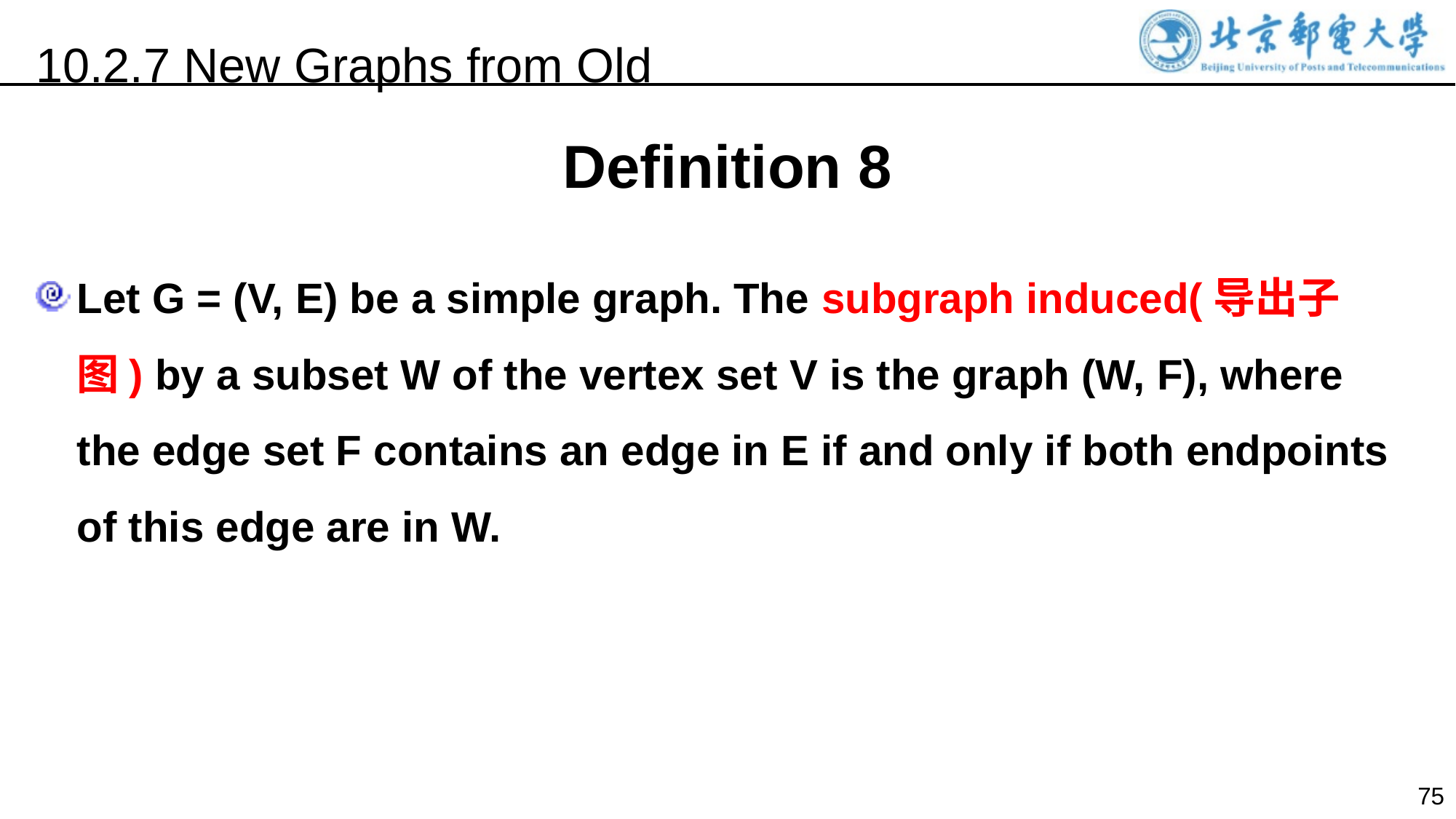

10.2.7 New Graphs from Old
Definition 8
Let G = (V, E) be a simple graph. The subgraph induced(导出子图) by a subset W of the vertex set V is the graph (W, F), where the edge set F contains an edge in E if and only if both endpoints of this edge are in W.